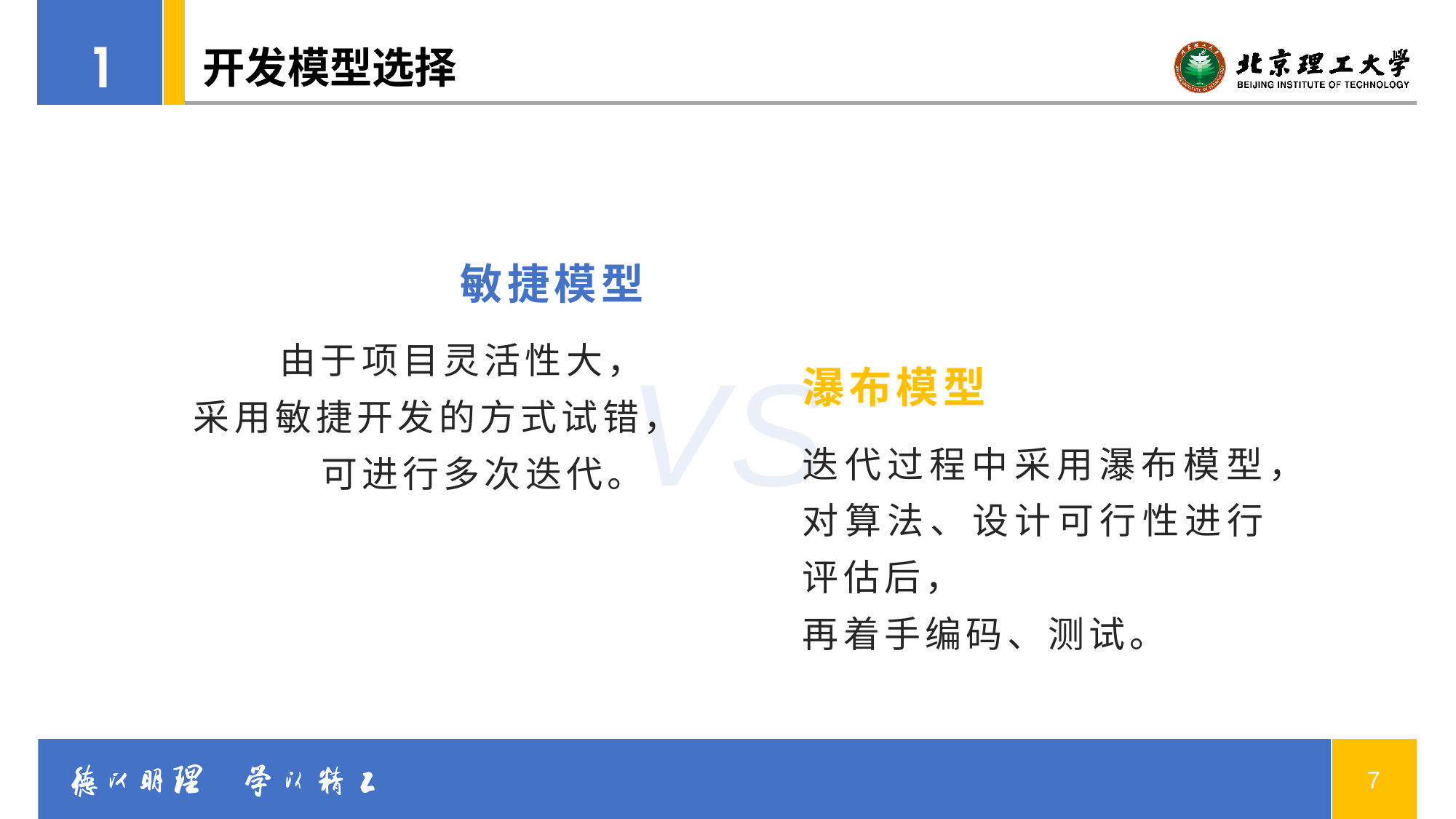

1
# 开发模型选择

敏捷模型

VS
由于项目灵活性大，
采用敏捷开发的方式试错，
可进行多次迭代。
瀑布模型
迭代过程中采用瀑布模型，
对算法、设计可行性进行评估后，
再着手编码、测试。